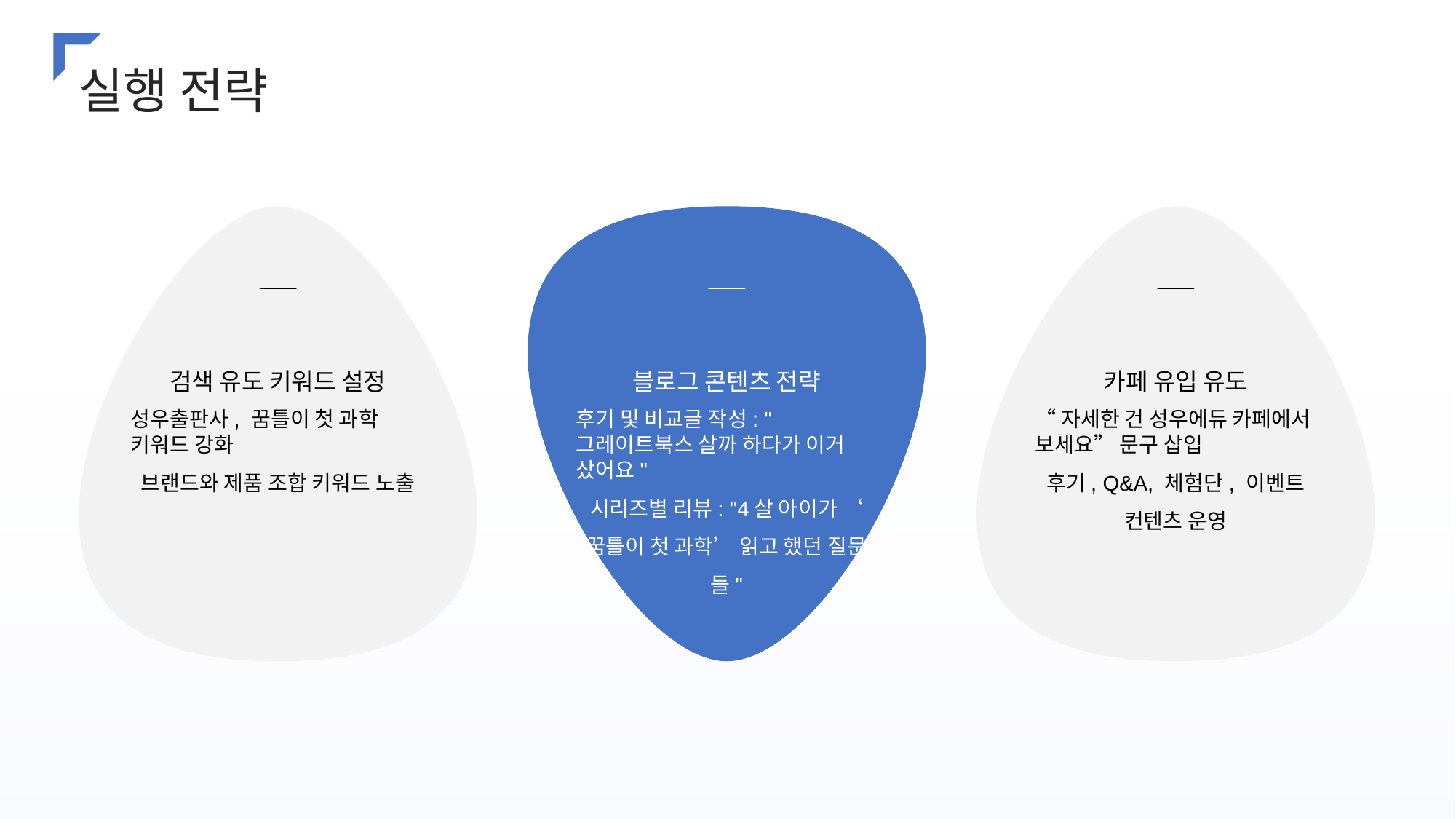

실행 전략

검색 유도 키워드 설정
블로그 콘텐츠 전략
카페 유입 유도
성우출판사, 꿈틀이 첫 과학 키워드 강화
브랜드와 제품 조합 키워드 노출
후기 및 비교글 작성: "그레이트북스 살까 하다가 이거 샀어요"
시리즈별 리뷰: "4살 아이가 ‘꿈틀이 첫 과학’ 읽고 했던 질문들"
“자세한 건 성우에듀 카페에서 보세요” 문구 삽입
후기, Q&A, 체험단, 이벤트 컨텐츠 운영